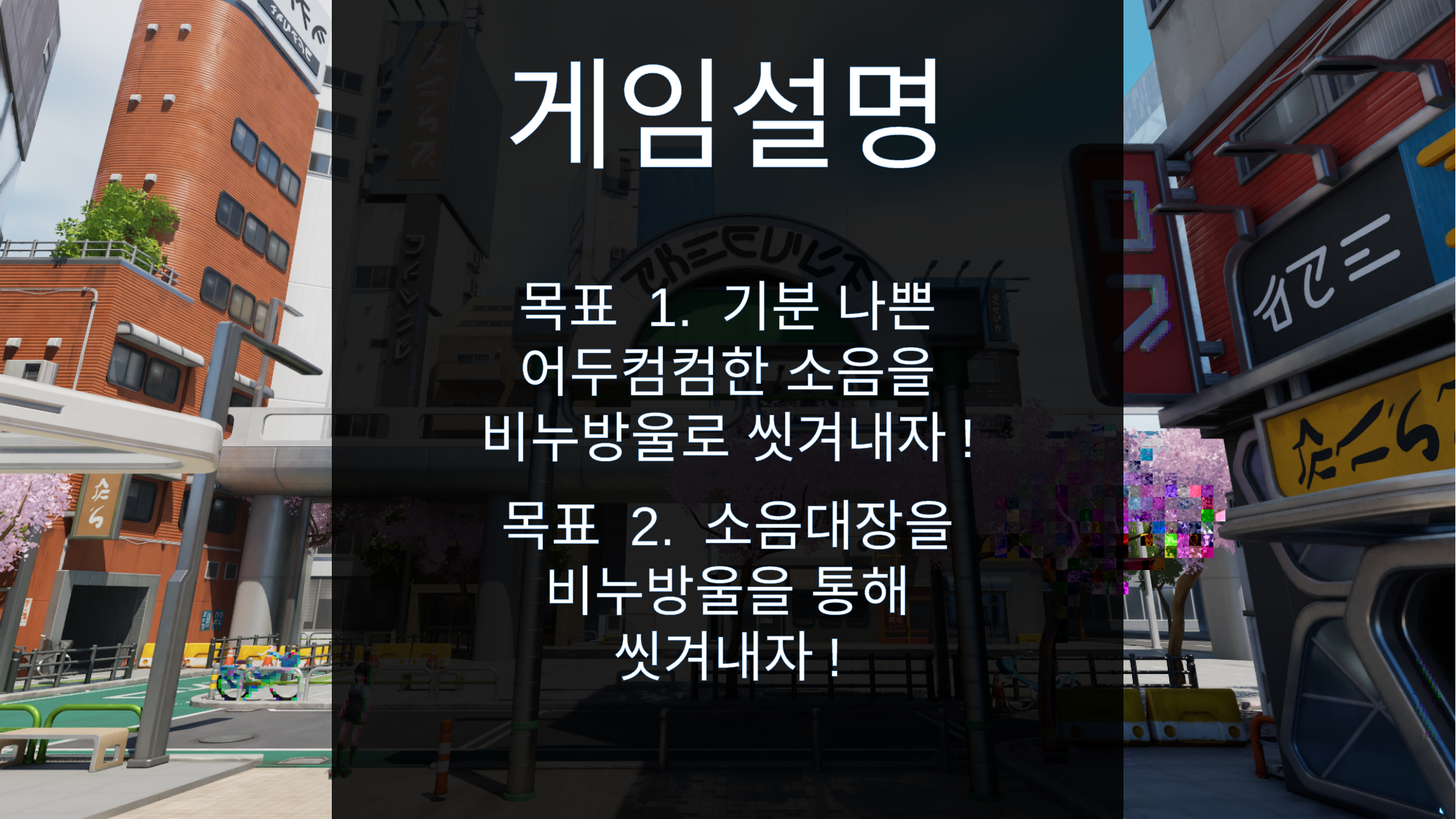

게임설명
목표 1. 기분 나쁜 어두컴컴한 소음을 비누방울로 씻겨내자!
목표 2. 소음대장을 비누방울을 통해 씻겨내자!